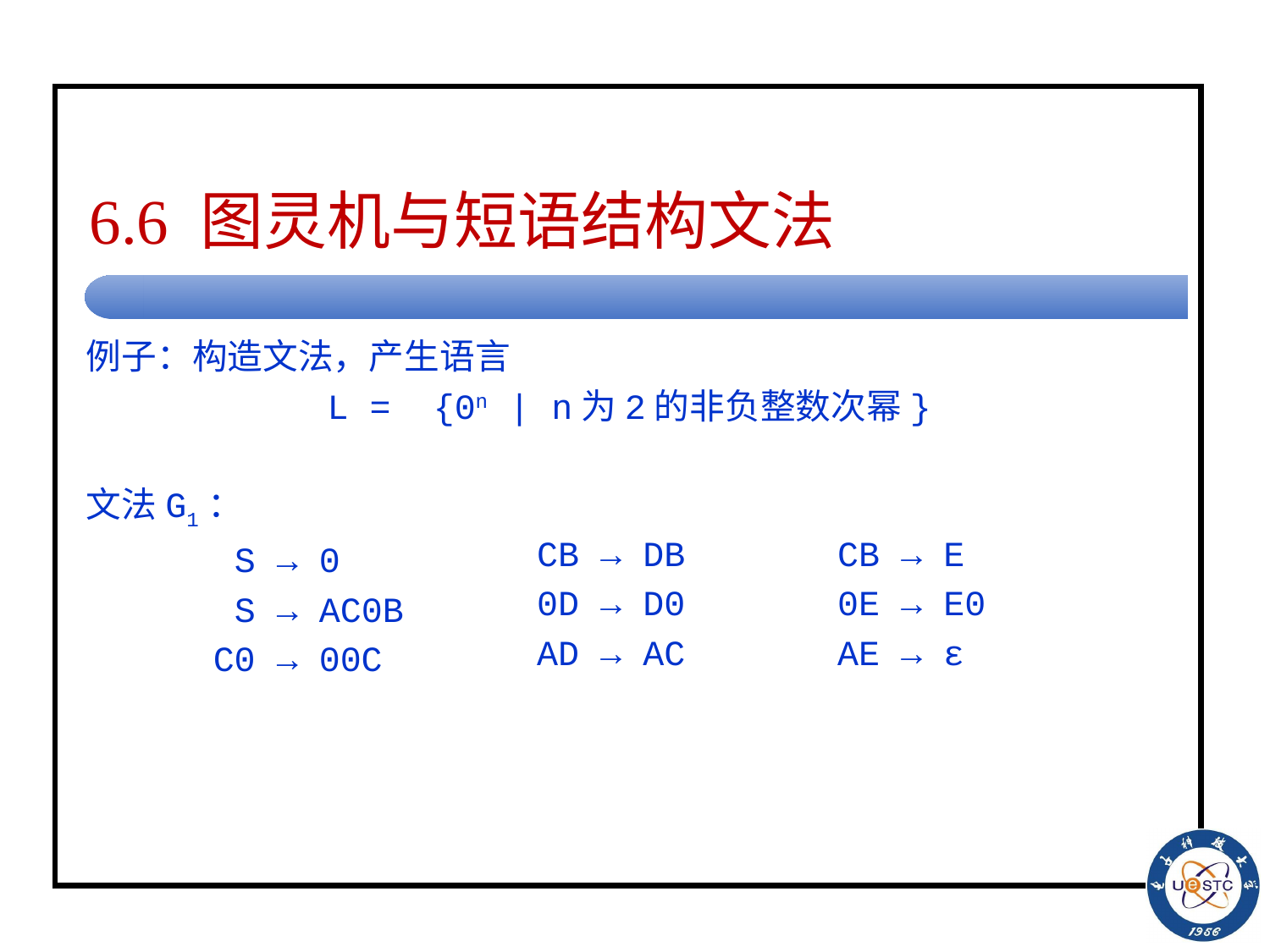

# 6.6 图灵机与短语结构文法
例子：构造文法，产生语言
L =  {0n | n为2的非负整数次幂}

文法G1：
	 S → 0
	 S → AC0B
	C0 → 00C

CB → DB
0D → D0
AD → AC
CB → E
0E → E0
AE → ε